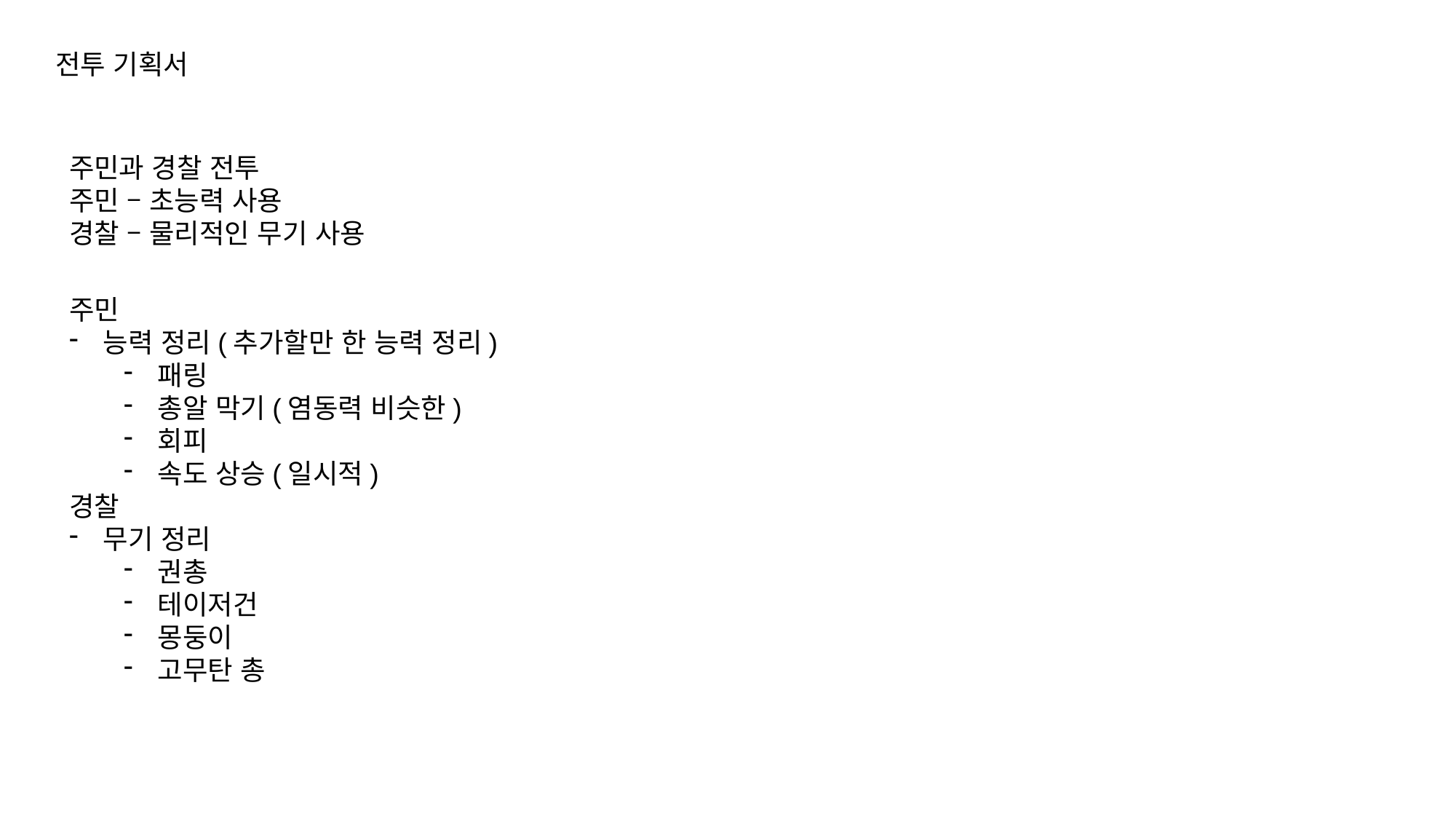

전투 기획서
주민과 경찰 전투
주민 – 초능력 사용
경찰 – 물리적인 무기 사용
주민
능력 정리(추가할만 한 능력 정리)
패링
총알 막기(염동력 비슷한)
회피
속도 상승(일시적)
경찰
무기 정리
권총
테이저건
몽둥이
고무탄 총